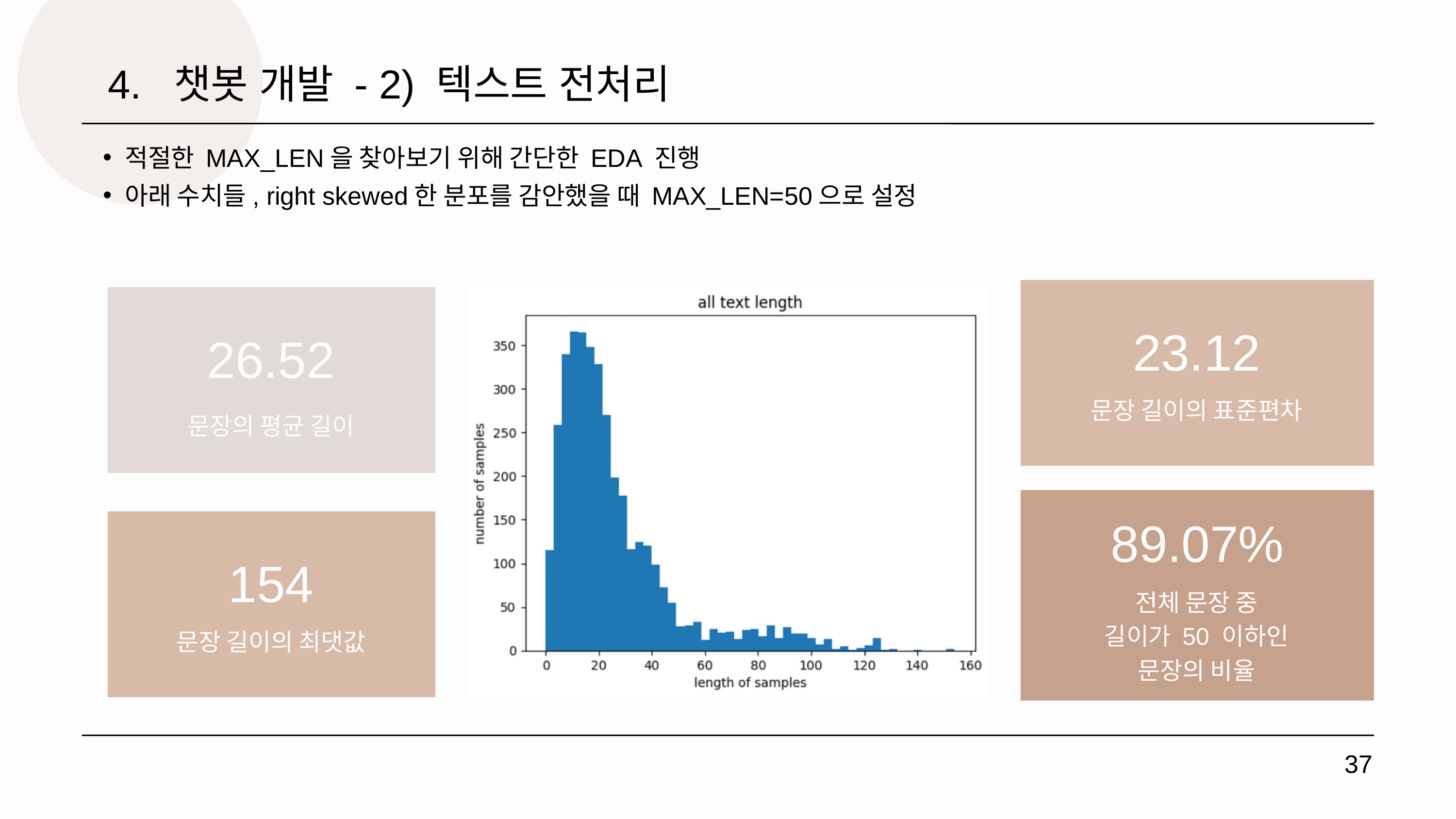

4.  챗봇 개발 - 2) 텍스트 전처리

적절한 MAX_LEN을 찾아보기 위해 간단한 EDA 진행
아래 수치들, right skewed한 분포를 감안했을 때 MAX_LEN=50으로 설정

23.12
문장 길이의 표준편차

26.52
문장의 평균 길이

89.07%

154
문장 길이의 최댓값
전체 문장 중
길이가 50 이하인
문장의 비율

37